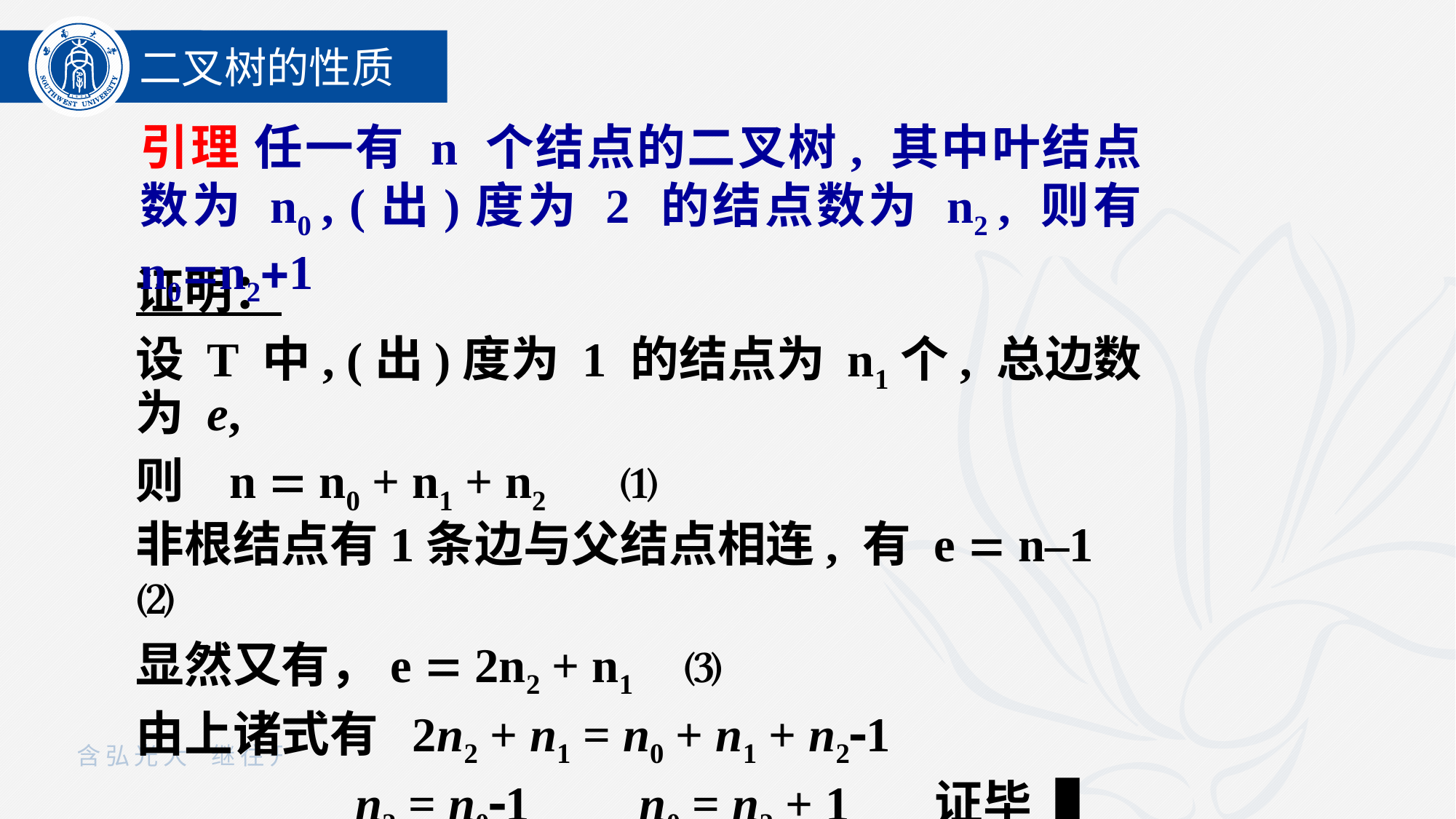

二叉树的性质
引理 任一有 n 个结点的二叉树, 其中叶结点数为 n0 , (出)度为 2 的结点数为 n2 , 则有 n0=n2+1
证明：
设 T 中, (出)度为 1 的结点为 n1个, 总边数为 e,
则   n = n0 + n1 + n2      ⑴
非根结点有1条边与父结点相连, 有 e = n–1     ⑵
显然又有，e = 2n2 + n1       ⑶
由上诸式有  2n2 + n1 = n0 + n1 + n2−1
                  n2 = n0−1         n0 = n2 + 1      证毕▐